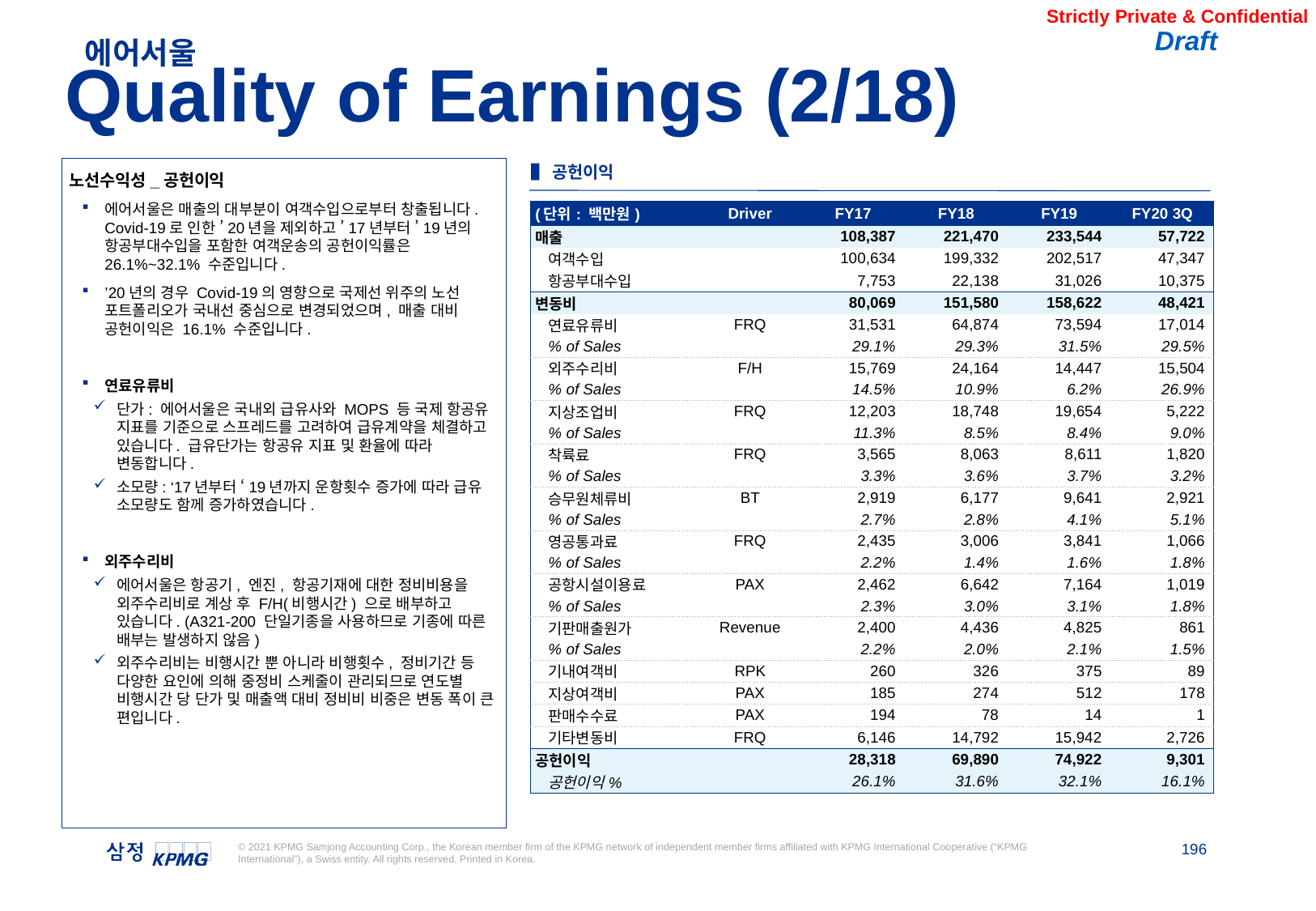

에어서울
Quality of Earnings (2/18)
▌공헌이익

노선수익성_공헌이익
에어서울은 매출의 대부분이 여객수입으로부터 창출됩니다. Covid-19로 인한 ’20년을 제외하고 ’17년부터 ’19년의 항공부대수입을 포함한 여객운송의 공헌이익률은 26.1%~32.1% 수준입니다.
’20년의 경우 Covid-19의 영향으로 국제선 위주의 노선 포트폴리오가 국내선 중심으로 변경되었으며, 매출 대비 공헌이익은 16.1% 수준입니다.

연료유류비
단가: 에어서울은 국내외 급유사와 MOPS 등 국제 항공유 지표를 기준으로 스프레드를 고려하여 급유계약을 체결하고 있습니다. 급유단가는 항공유 지표 및 환율에 따라 변동합니다.
소모량: ‘17년부터 ‘19년까지 운항횟수 증가에 따라 급유 소모량도 함께 증가하였습니다.

외주수리비
에어서울은 항공기, 엔진, 항공기재에 대한 정비비용을 외주수리비로 계상 후 F/H(비행시간) 으로 배부하고 있습니다. (A321-200 단일기종을 사용하므로 기종에 따른 배부는 발생하지 않음)
외주수리비는 비행시간 뿐 아니라 비행횟수, 정비기간 등 다양한 요인에 의해 중정비 스케줄이 관리되므로 연도별 비행시간 당 단가 및 매출액 대비 정비비 비중은 변동 폭이 큰 편입니다.

| (단위: 백만원) | Driver | FY17 | FY18 | FY19 | FY20 3Q |
| --- | --- | --- | --- | --- | --- |
| 매출 |  | 108,387 | 221,470 | 233,544 | 57,722 |
| 여객수입 |  | 100,634 | 199,332 | 202,517 | 47,347 |
| 항공부대수입 |  | 7,753 | 22,138 | 31,026 | 10,375 |
| 변동비 |  | 80,069 | 151,580 | 158,622 | 48,421 |
| 연료유류비 | FRQ | 31,531 | 64,874 | 73,594 | 17,014 |
| % of Sales |  | 29.1% | 29.3% | 31.5% | 29.5% |
| 외주수리비 | F/H | 15,769 | 24,164 | 14,447 | 15,504 |
| % of Sales |  | 14.5% | 10.9% | 6.2% | 26.9% |
| 지상조업비 | FRQ | 12,203 | 18,748 | 19,654 | 5,222 |
| % of Sales |  | 11.3% | 8.5% | 8.4% | 9.0% |
| 착륙료 | FRQ | 3,565 | 8,063 | 8,611 | 1,820 |
| % of Sales |  | 3.3% | 3.6% | 3.7% | 3.2% |
| 승무원체류비 | BT | 2,919 | 6,177 | 9,641 | 2,921 |
| % of Sales |  | 2.7% | 2.8% | 4.1% | 5.1% |
| 영공통과료 | FRQ | 2,435 | 3,006 | 3,841 | 1,066 |
| % of Sales |  | 2.2% | 1.4% | 1.6% | 1.8% |
| 공항시설이용료 | PAX | 2,462 | 6,642 | 7,164 | 1,019 |
| % of Sales |  | 2.3% | 3.0% | 3.1% | 1.8% |
| 기판매출원가 | Revenue | 2,400 | 4,436 | 4,825 | 861 |
| % of Sales |  | 2.2% | 2.0% | 2.1% | 1.5% |
| 기내여객비 | RPK | 260 | 326 | 375 | 89 |
| 지상여객비 | PAX | 185 | 274 | 512 | 178 |
| 판매수수료 | PAX | 194 | 78 | 14 | 1 |
| 기타변동비 | FRQ | 6,146 | 14,792 | 15,942 | 2,726 |
| 공헌이익 |  | 28,318 | 69,890 | 74,922 | 9,301 |
| 공헌이익% |  | 26.1% | 31.6% | 32.1% | 16.1% |